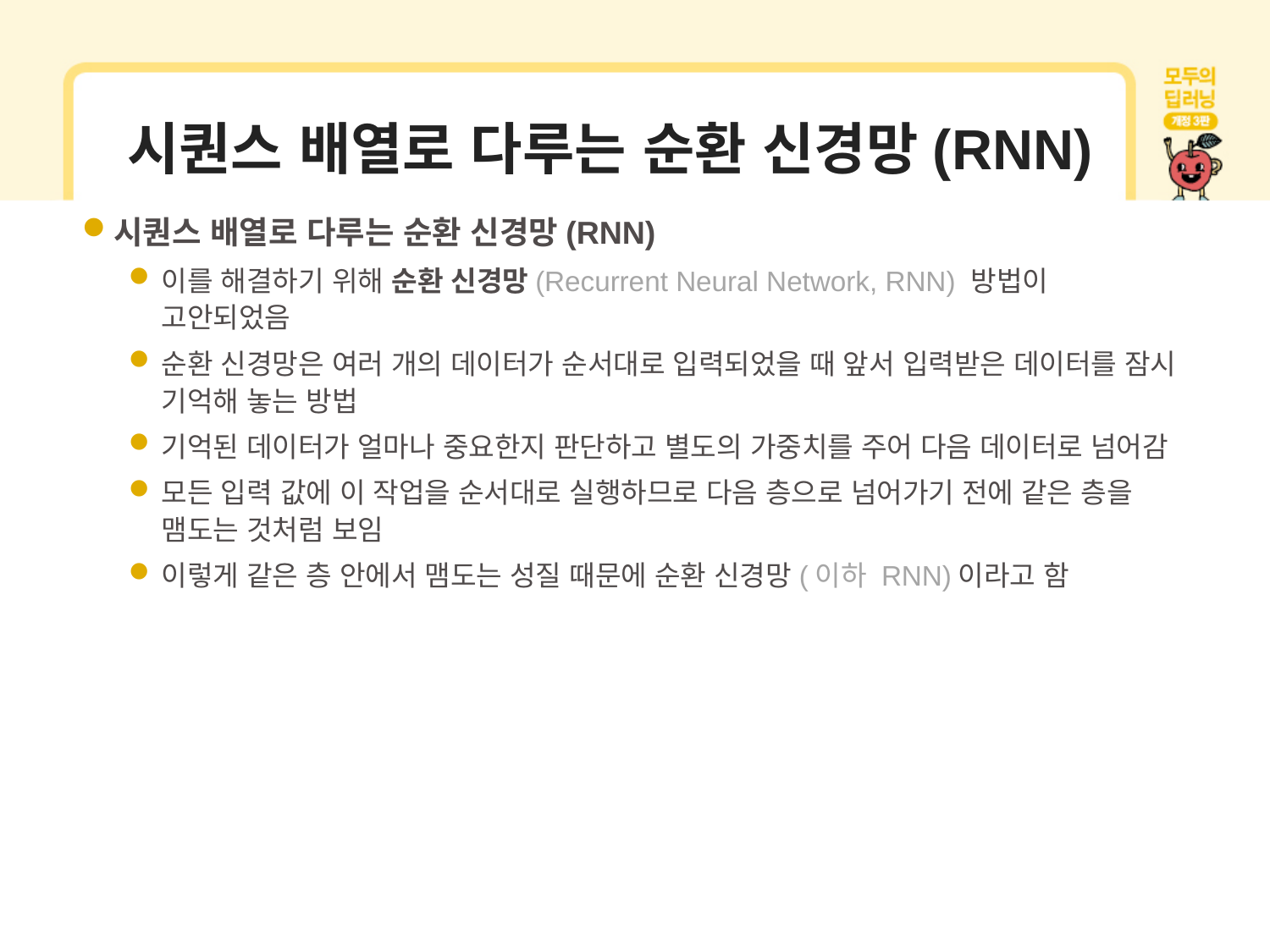

# 시퀀스 배열로 다루는 순환 신경망(RNN)
시퀀스 배열로 다루는 순환 신경망(RNN)
이를 해결하기 위해 순환 신경망(Recurrent Neural Network, RNN) 방법이 고안되었음
순환 신경망은 여러 개의 데이터가 순서대로 입력되었을 때 앞서 입력받은 데이터를 잠시 기억해 놓는 방법
기억된 데이터가 얼마나 중요한지 판단하고 별도의 가중치를 주어 다음 데이터로 넘어감
모든 입력 값에 이 작업을 순서대로 실행하므로 다음 층으로 넘어가기 전에 같은 층을 맴도는 것처럼 보임
이렇게 같은 층 안에서 맴도는 성질 때문에 순환 신경망(이하 RNN)이라고 함